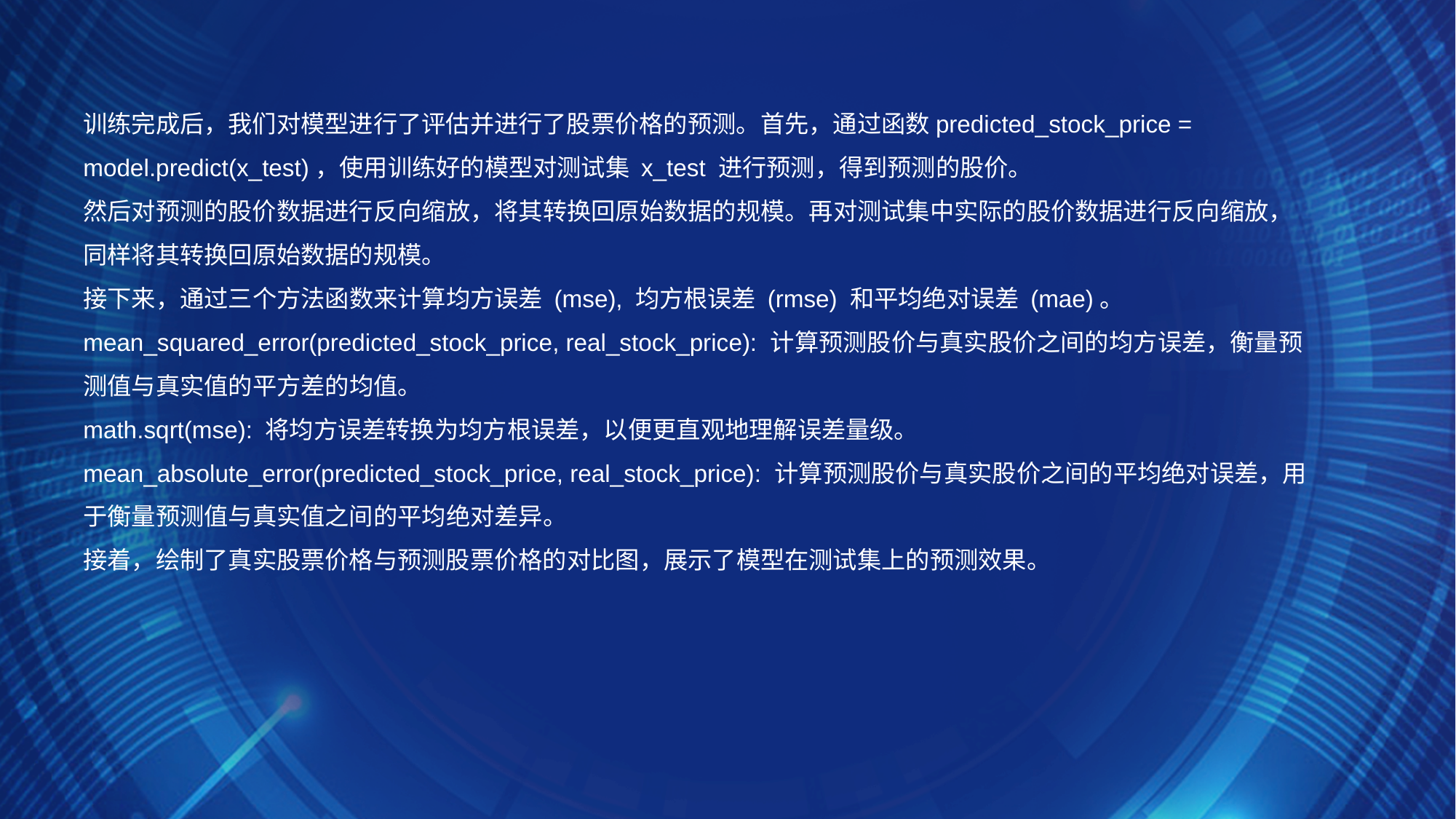

训练完成后，我们对模型进行了评估并进行了股票价格的预测。首先，通过函数predicted_stock_price = model.predict(x_test)，使用训练好的模型对测试集 x_test 进行预测，得到预测的股价。
然后对预测的股价数据进行反向缩放，将其转换回原始数据的规模。再对测试集中实际的股价数据进行反向缩放，同样将其转换回原始数据的规模。
接下来，通过三个方法函数来计算均方误差 (mse), 均方根误差 (rmse) 和平均绝对误差 (mae)。
mean_squared_error(predicted_stock_price, real_stock_price): 计算预测股价与真实股价之间的均方误差，衡量预测值与真实值的平方差的均值。
math.sqrt(mse): 将均方误差转换为均方根误差，以便更直观地理解误差量级。
mean_absolute_error(predicted_stock_price, real_stock_price): 计算预测股价与真实股价之间的平均绝对误差，用于衡量预测值与真实值之间的平均绝对差异。
接着，绘制了真实股票价格与预测股票价格的对比图，展示了模型在测试集上的预测效果。